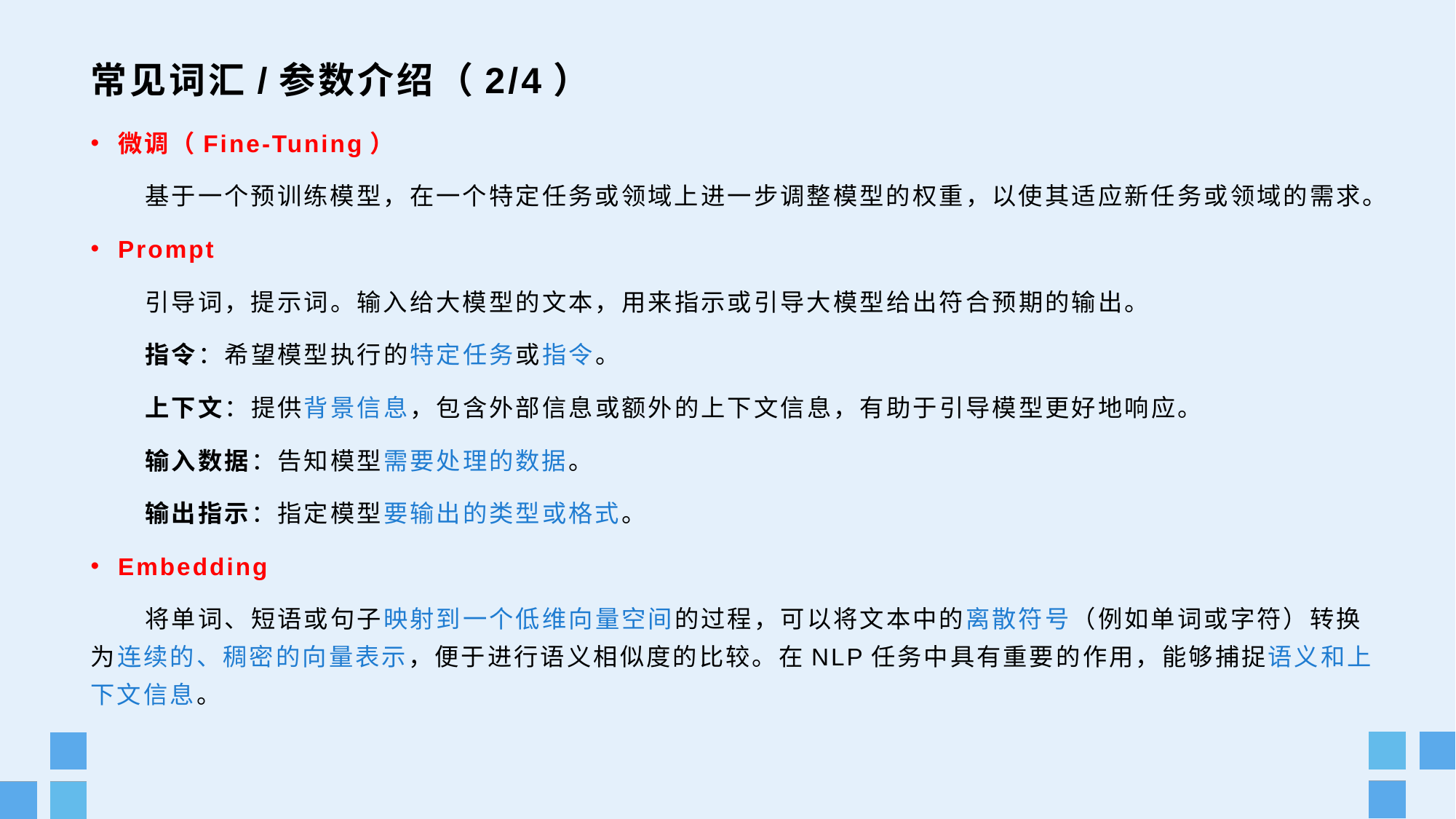

# 常见词汇/参数介绍（2/4）
微调（Fine-Tuning）
基于一个预训练模型，在一个特定任务或领域上进一步调整模型的权重，以使其适应新任务或领域的需求。
Prompt
引导词，提示词。输入给大模型的文本，用来指示或引导大模型给出符合预期的输出。
指令：希望模型执行的特定任务或指令。
上下文：提供背景信息，包含外部信息或额外的上下文信息，有助于引导模型更好地响应。
输入数据：告知模型需要处理的数据。
输出指示：指定模型要输出的类型或格式。
Embedding
将单词、短语或句子映射到一个低维向量空间的过程，可以将文本中的离散符号（例如单词或字符）转换为连续的、稠密的向量表示，便于进行语义相似度的比较。在NLP任务中具有重要的作用，能够捕捉语义和上下文信息。